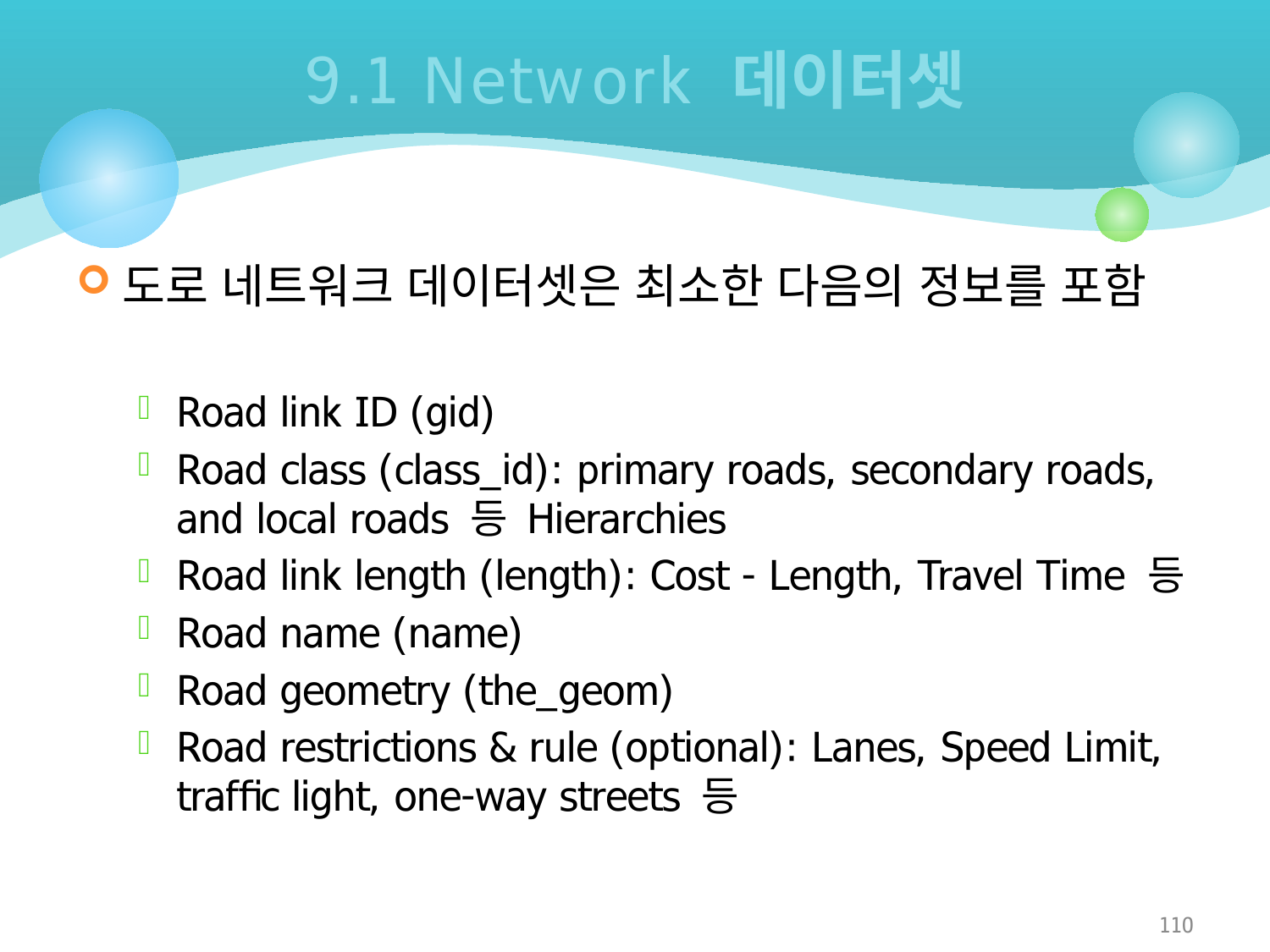

# 9.1 Network 데이터셋
도로 네트워크 데이터셋은 최소한 다음의 정보를 포함

Road link ID (gid)
Road class (class_id): primary roads, secondary roads, and local roads 등 Hierarchies
Road link length (length): Cost - Length, Travel Time 등
Road name (name)
Road geometry (the_geom)
Road restrictions & rule (optional): Lanes, Speed Limit, traffic light, one-way streets 등
110